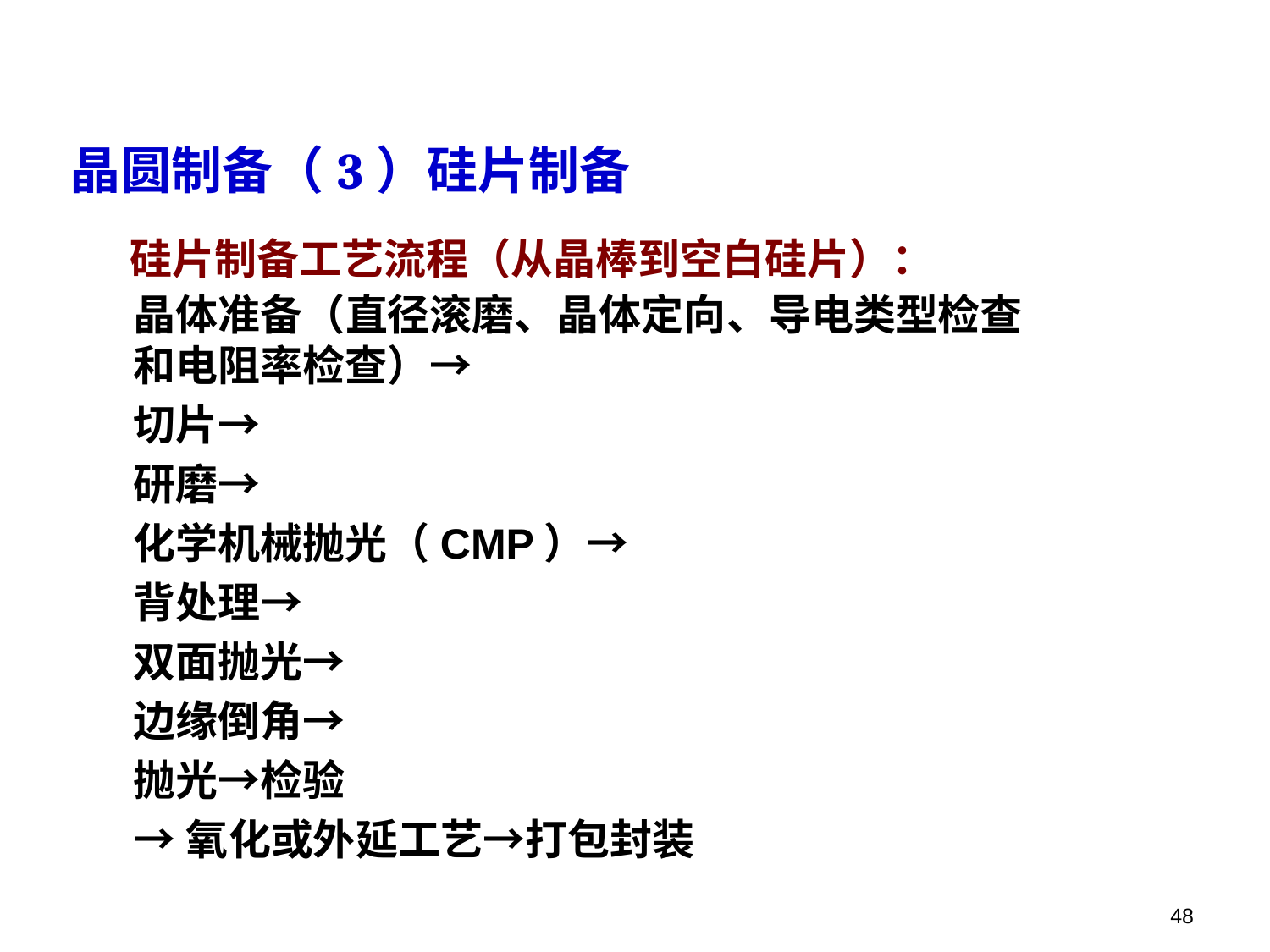

晶圆制备（3）硅片制备
硅片制备工艺流程（从晶棒到空白硅片）：
晶体准备（直径滚磨、晶体定向、导电类型检查和电阻率检查）→
切片→
研磨→
化学机械抛光（CMP）→
背处理→
双面抛光→
边缘倒角→
抛光→检验
→氧化或外延工艺→打包封装
48